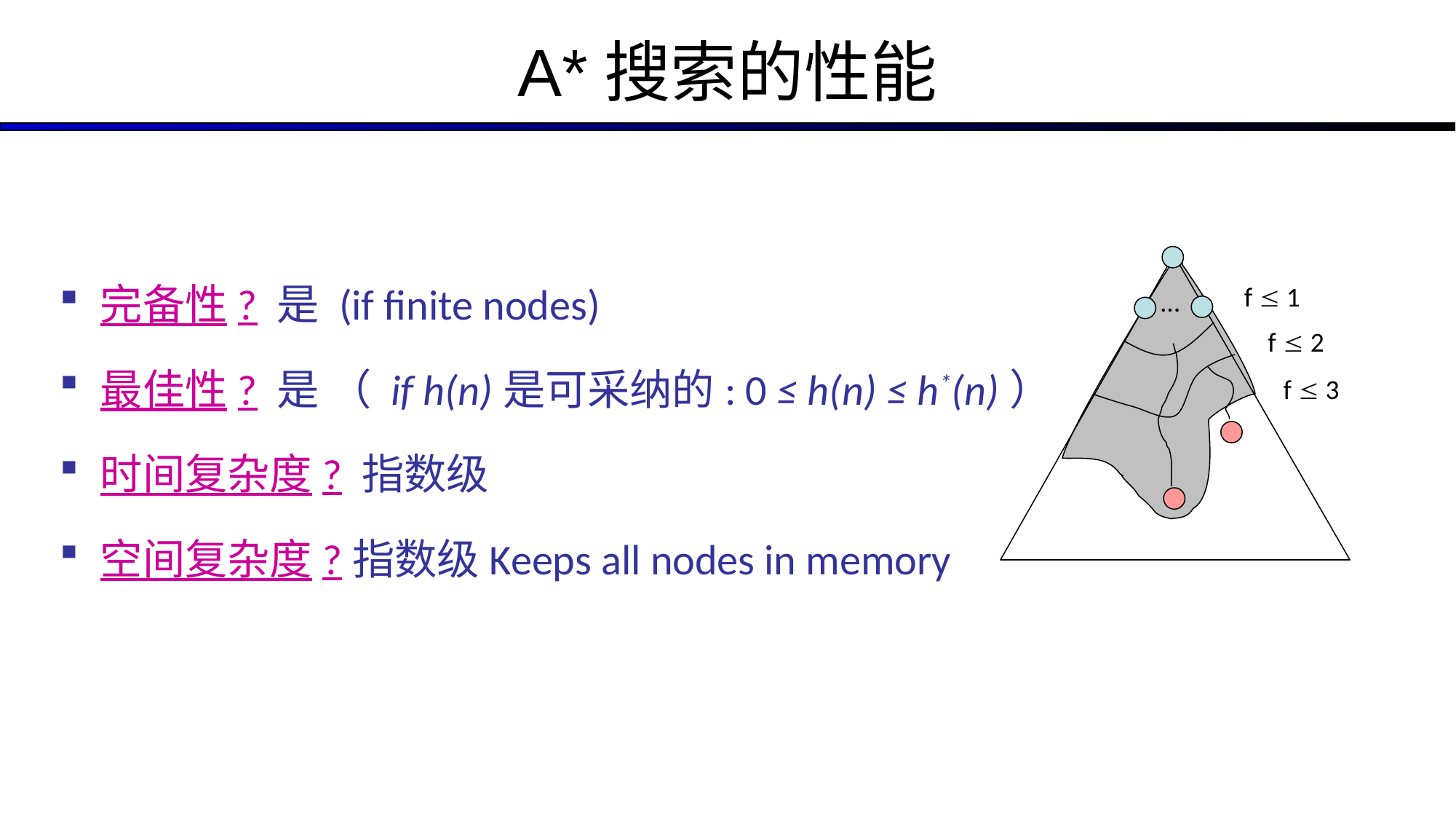

A*搜索的性能

完备性? 是 (if finite nodes)
最佳性? 是 （ if h(n)是可采纳的: 0 ≤ h(n) ≤ h*(n)）
时间复杂度? 指数级
空间复杂度?指数级Keeps all nodes in memory

f ≤ 1
…

f ≤ 2

f ≤ 3